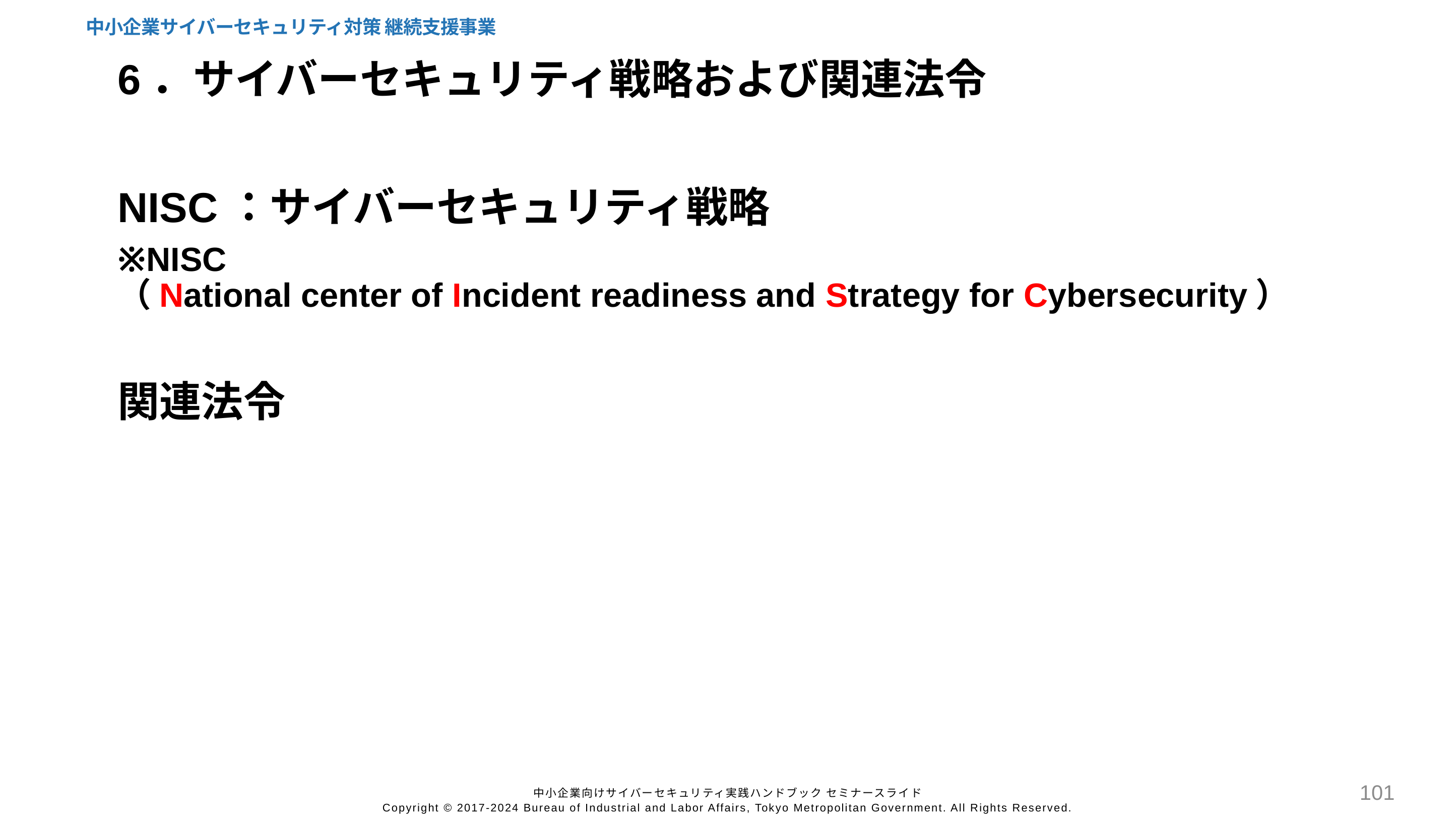

中小企業サイバーセキュリティ対策 継続支援事業
6．サイバーセキュリティ戦略および関連法令

NISC：サイバーセキュリティ戦略
※NISC
（National center of Incident readiness and Strategy for Cybersecurity）

関連法令

101